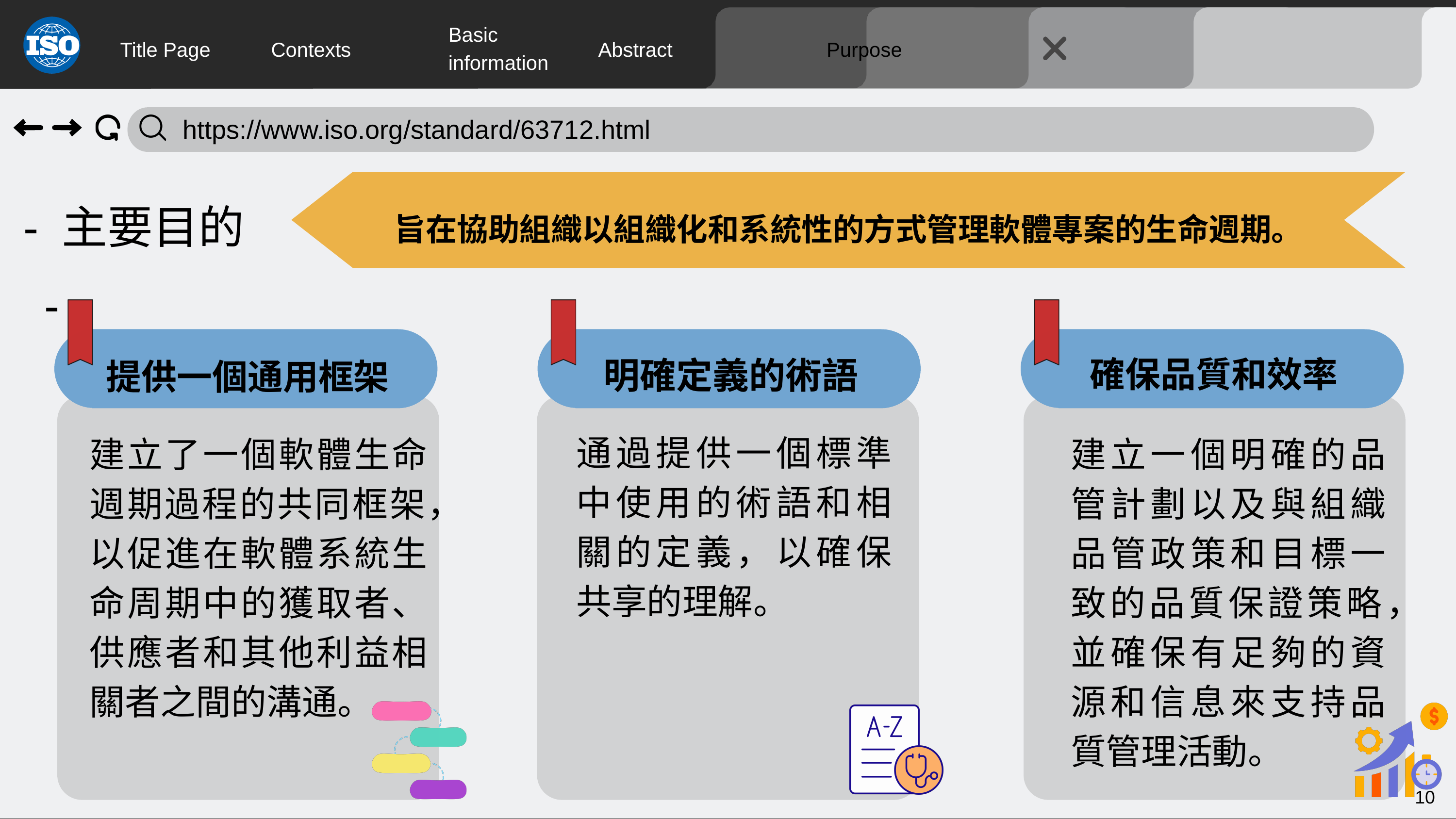

Title Page
Contexts
Abstract
Purpose

Basic
information

       https://www.iso.org/standard/63712.html

- 主要目的 -
旨在協助組織以組織化和系統性的方式管理軟體專案的生命週期。

明確定義的術語
確保品質和效率
提供一個通用框架

通過提供一個標準中使用的術語和相關的定義，以確保共享的理解。
建立了一個軟體生命週期過程的共同框架，以促進在軟體系統生命周期中的獲取者、供應者和其他利益相關者之間的溝通。
建立一個明確的品管計劃以及與組織品管政策和目標一致的品質保證策略，並確保有足夠的資源和信息來支持品質管理活動。

10